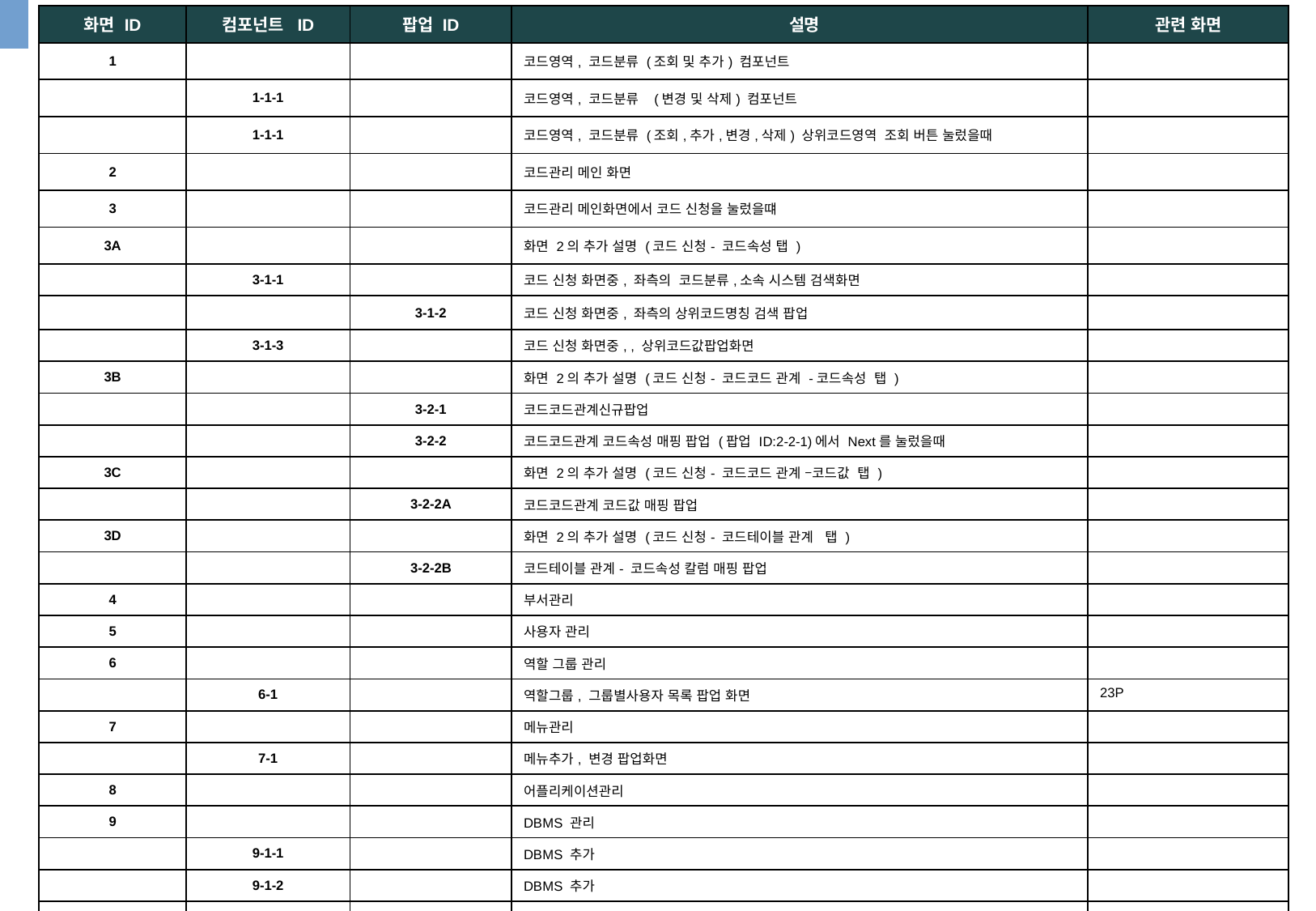

| 화면 ID | 컴포넌트 ID | 팝업 ID | 설명 | 관련 화면 |
| --- | --- | --- | --- | --- |
| 1 |  |  | 코드영역, 코드분류 (조회 및 추가) 컴포넌트 |  |
|  | 1-1-1 |  | 코드영역, 코드분류 (변경 및 삭제) 컴포넌트 |  |
|  | 1-1-1 |  | 코드영역, 코드분류 (조회,추가,변경,삭제) 상위코드영역 조회 버튼 눌렀을때 |  |
| 2 |  |  | 코드관리 메인 화면 |  |
| 3 |  |  | 코드관리 메인화면에서 코드 신청을 눌렀을떄 |  |
| 3A |  |  | 화면 2의 추가 설명 (코드 신청- 코드속성 탭 ) |  |
|  | 3-1-1 |  | 코드 신청 화면중, 좌측의 코드분류,소속 시스템 검색화면 |  |
|  |  | 3-1-2 | 코드 신청 화면중, 좌측의 상위코드명칭 검색 팝업 |  |
|  | 3-1-3 |  | 코드 신청 화면중, , 상위코드값팝업화면 |  |
| 3B |  |  | 화면 2의 추가 설명 (코드 신청- 코드코드 관계 -코드속성 탭 ) |  |
|  |  | 3-2-1 | 코드코드관계신규팝업 |  |
|  |  | 3-2-2 | 코드코드관계 코드속성 매핑 팝업 (팝업 ID:2-2-1)에서 Next를 눌렀을때 |  |
| 3C |  |  | 화면 2의 추가 설명 (코드 신청- 코드코드 관계 –코드값 탭 ) |  |
|  |  | 3-2-2A | 코드코드관계 코드값 매핑 팝업 |  |
| 3D |  |  | 화면 2의 추가 설명 (코드 신청- 코드테이블 관계 탭 ) |  |
|  |  | 3-2-2B | 코드테이블 관계- 코드속성 칼럼 매핑 팝업 |  |
| 4 |  |  | 부서관리 |  |
| 5 |  |  | 사용자 관리 |  |
| 6 |  |  | 역할 그룹 관리 |  |
|  | 6-1 |  | 역할그룹, 그룹별사용자 목록 팝업 화면 | 23P |
| 7 |  |  | 메뉴관리 |  |
|  | 7-1 |  | 메뉴추가, 변경 팝업화면 |  |
| 8 |  |  | 어플리케이션관리 |  |
| 9 |  |  | DBMS 관리 |  |
|  | 9-1-1 |  | DBMS 추가 |  |
|  | 9-1-2 |  | DBMS 추가 |  |
| 10 |  |  | 로그인 이력 |  |
| 11, 12 |  |  | 사용자 접속이력, 사용자별 메뉴 접속이력 |  |